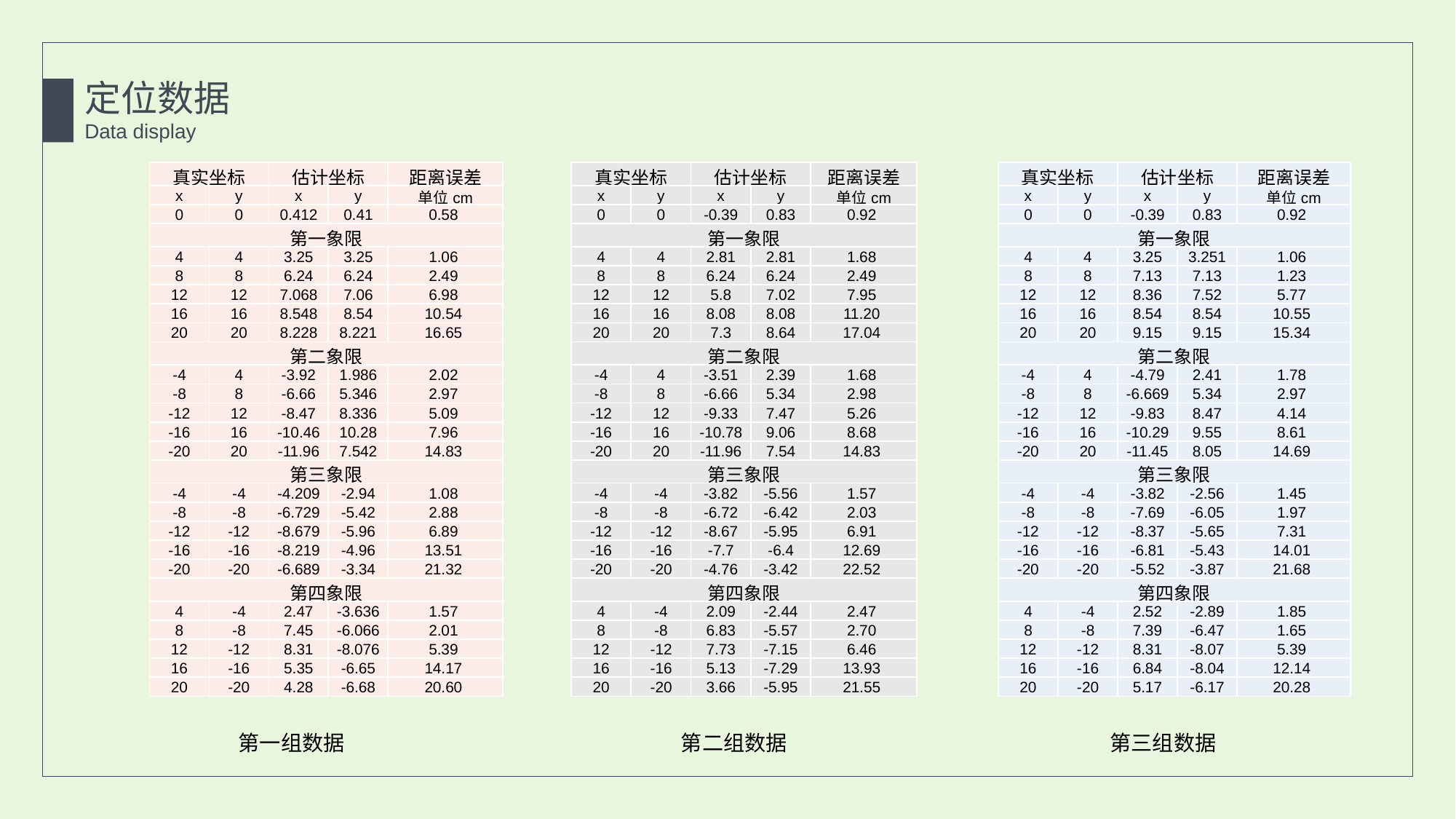

定位数据
Data display
| 真实坐标 |  | 估计坐标 |  | 距离误差 |
| --- | --- | --- | --- | --- |
| x | y | x | y | 单位cm |
| 0 | 0 | 0.412 | 0.41 | 0.58 |
| 第一象限 |  |  |  |  |
| 4 | 4 | 3.25 | 3.25 | 1.06 |
| 8 | 8 | 6.24 | 6.24 | 2.49 |
| 12 | 12 | 7.068 | 7.06 | 6.98 |
| 16 | 16 | 8.548 | 8.54 | 10.54 |
| 20 | 20 | 8.228 | 8.221 | 16.65 |
| 第二象限 |  |  |  |  |
| -4 | 4 | -3.92 | 1.986 | 2.02 |
| -8 | 8 | -6.66 | 5.346 | 2.97 |
| -12 | 12 | -8.47 | 8.336 | 5.09 |
| -16 | 16 | -10.46 | 10.28 | 7.96 |
| -20 | 20 | -11.96 | 7.542 | 14.83 |
| 第三象限 |  |  |  |  |
| -4 | -4 | -4.209 | -2.94 | 1.08 |
| -8 | -8 | -6.729 | -5.42 | 2.88 |
| -12 | -12 | -8.679 | -5.96 | 6.89 |
| -16 | -16 | -8.219 | -4.96 | 13.51 |
| -20 | -20 | -6.689 | -3.34 | 21.32 |
| 第四象限 |  |  |  |  |
| 4 | -4 | 2.47 | -3.636 | 1.57 |
| 8 | -8 | 7.45 | -6.066 | 2.01 |
| 12 | -12 | 8.31 | -8.076 | 5.39 |
| 16 | -16 | 5.35 | -6.65 | 14.17 |
| 20 | -20 | 4.28 | -6.68 | 20.60 |
| 真实坐标 |  | 估计坐标 |  | 距离误差 |
| --- | --- | --- | --- | --- |
| x | y | x | y | 单位cm |
| 0 | 0 | -0.39 | 0.83 | 0.92 |
| 第一象限 |  |  |  |  |
| 4 | 4 | 2.81 | 2.81 | 1.68 |
| 8 | 8 | 6.24 | 6.24 | 2.49 |
| 12 | 12 | 5.8 | 7.02 | 7.95 |
| 16 | 16 | 8.08 | 8.08 | 11.20 |
| 20 | 20 | 7.3 | 8.64 | 17.04 |
| 第二象限 |  |  |  |  |
| -4 | 4 | -3.51 | 2.39 | 1.68 |
| -8 | 8 | -6.66 | 5.34 | 2.98 |
| -12 | 12 | -9.33 | 7.47 | 5.26 |
| -16 | 16 | -10.78 | 9.06 | 8.68 |
| -20 | 20 | -11.96 | 7.54 | 14.83 |
| 第三象限 |  |  |  |  |
| -4 | -4 | -3.82 | -5.56 | 1.57 |
| -8 | -8 | -6.72 | -6.42 | 2.03 |
| -12 | -12 | -8.67 | -5.95 | 6.91 |
| -16 | -16 | -7.7 | -6.4 | 12.69 |
| -20 | -20 | -4.76 | -3.42 | 22.52 |
| 第四象限 |  |  |  |  |
| 4 | -4 | 2.09 | -2.44 | 2.47 |
| 8 | -8 | 6.83 | -5.57 | 2.70 |
| 12 | -12 | 7.73 | -7.15 | 6.46 |
| 16 | -16 | 5.13 | -7.29 | 13.93 |
| 20 | -20 | 3.66 | -5.95 | 21.55 |
| 真实坐标 |  | 估计坐标 |  | 距离误差 |
| --- | --- | --- | --- | --- |
| x | y | x | y | 单位cm |
| 0 | 0 | -0.39 | 0.83 | 0.92 |
| 第一象限 |  |  |  |  |
| 4 | 4 | 3.25 | 3.251 | 1.06 |
| 8 | 8 | 7.13 | 7.13 | 1.23 |
| 12 | 12 | 8.36 | 7.52 | 5.77 |
| 16 | 16 | 8.54 | 8.54 | 10.55 |
| 20 | 20 | 9.15 | 9.15 | 15.34 |
| 第二象限 |  |  |  |  |
| -4 | 4 | -4.79 | 2.41 | 1.78 |
| -8 | 8 | -6.669 | 5.34 | 2.97 |
| -12 | 12 | -9.83 | 8.47 | 4.14 |
| -16 | 16 | -10.29 | 9.55 | 8.61 |
| -20 | 20 | -11.45 | 8.05 | 14.69 |
| 第三象限 |  |  |  |  |
| -4 | -4 | -3.82 | -2.56 | 1.45 |
| -8 | -8 | -7.69 | -6.05 | 1.97 |
| -12 | -12 | -8.37 | -5.65 | 7.31 |
| -16 | -16 | -6.81 | -5.43 | 14.01 |
| -20 | -20 | -5.52 | -3.87 | 21.68 |
| 第四象限 |  |  |  |  |
| 4 | -4 | 2.52 | -2.89 | 1.85 |
| 8 | -8 | 7.39 | -6.47 | 1.65 |
| 12 | -12 | 8.31 | -8.07 | 5.39 |
| 16 | -16 | 6.84 | -8.04 | 12.14 |
| 20 | -20 | 5.17 | -6.17 | 20.28 |
第三组数据
第一组数据
第二组数据